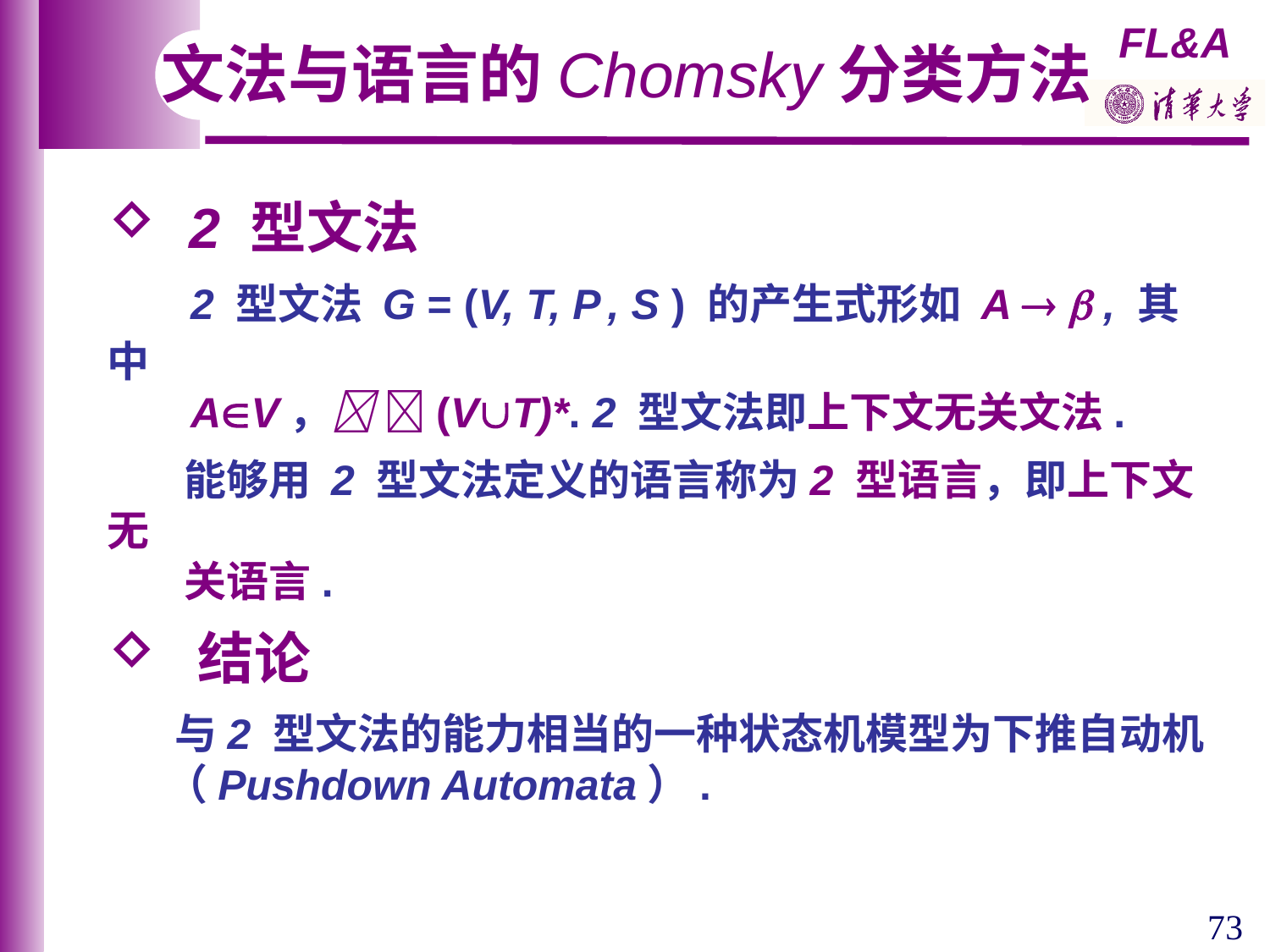

文法与语言的Chomsky分类方法
  2 型文法

       2 型文法 G = (V, T, P , S ) 的产生式形如 A → β , 其中
       A∈V，β ∈(V∪T)*. 2 型文法即上下文无关文法.

       能够用 2 型文法定义的语言称为2 型语言，即上下文无
       关语言.

  结论

      与2 型文法的能力相当的一种状态机模型为下推自动机
     （Pushdown Automata）.
73